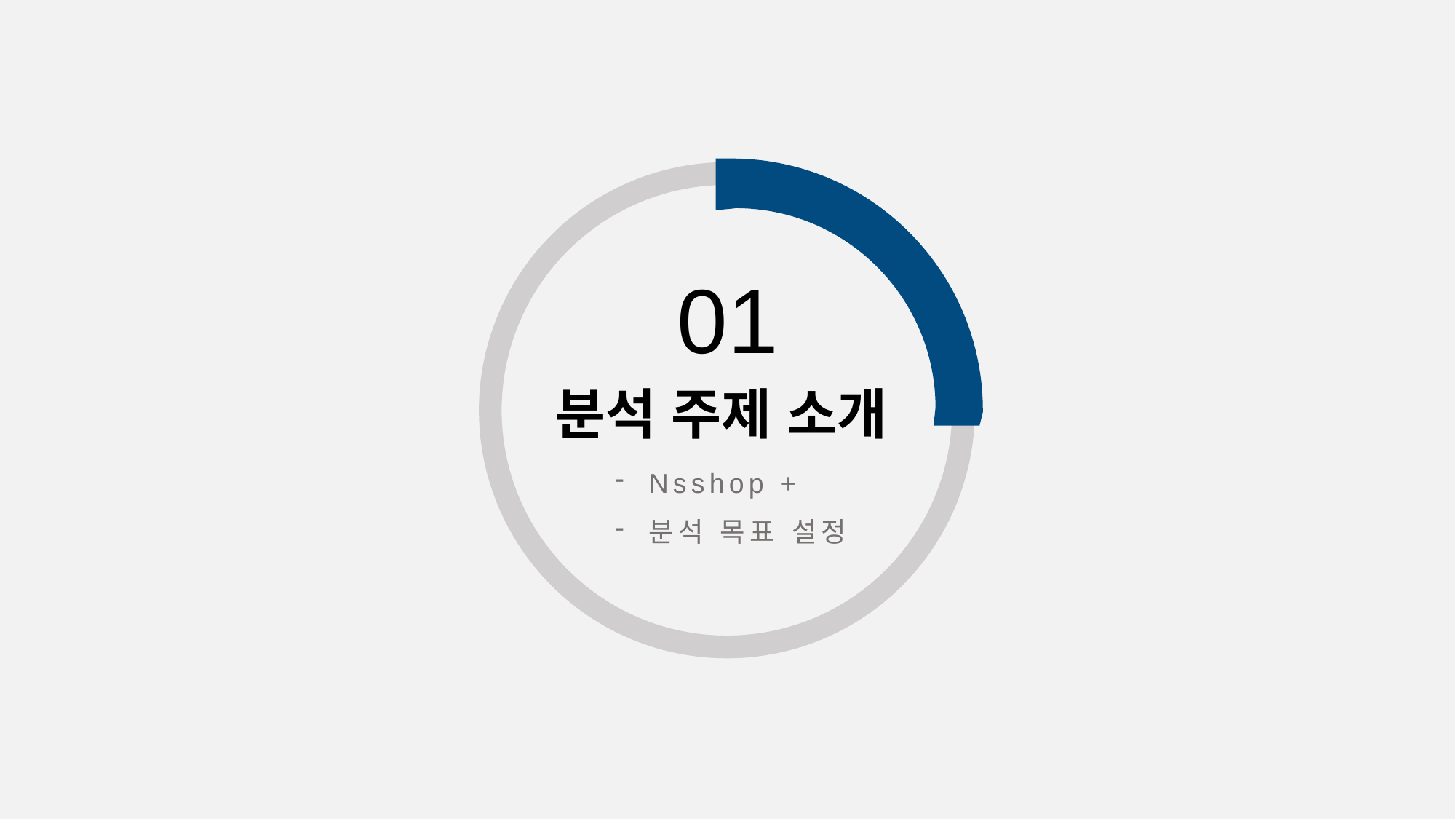

01
분석 주제 소개

Nsshop +
분석 목표 설정